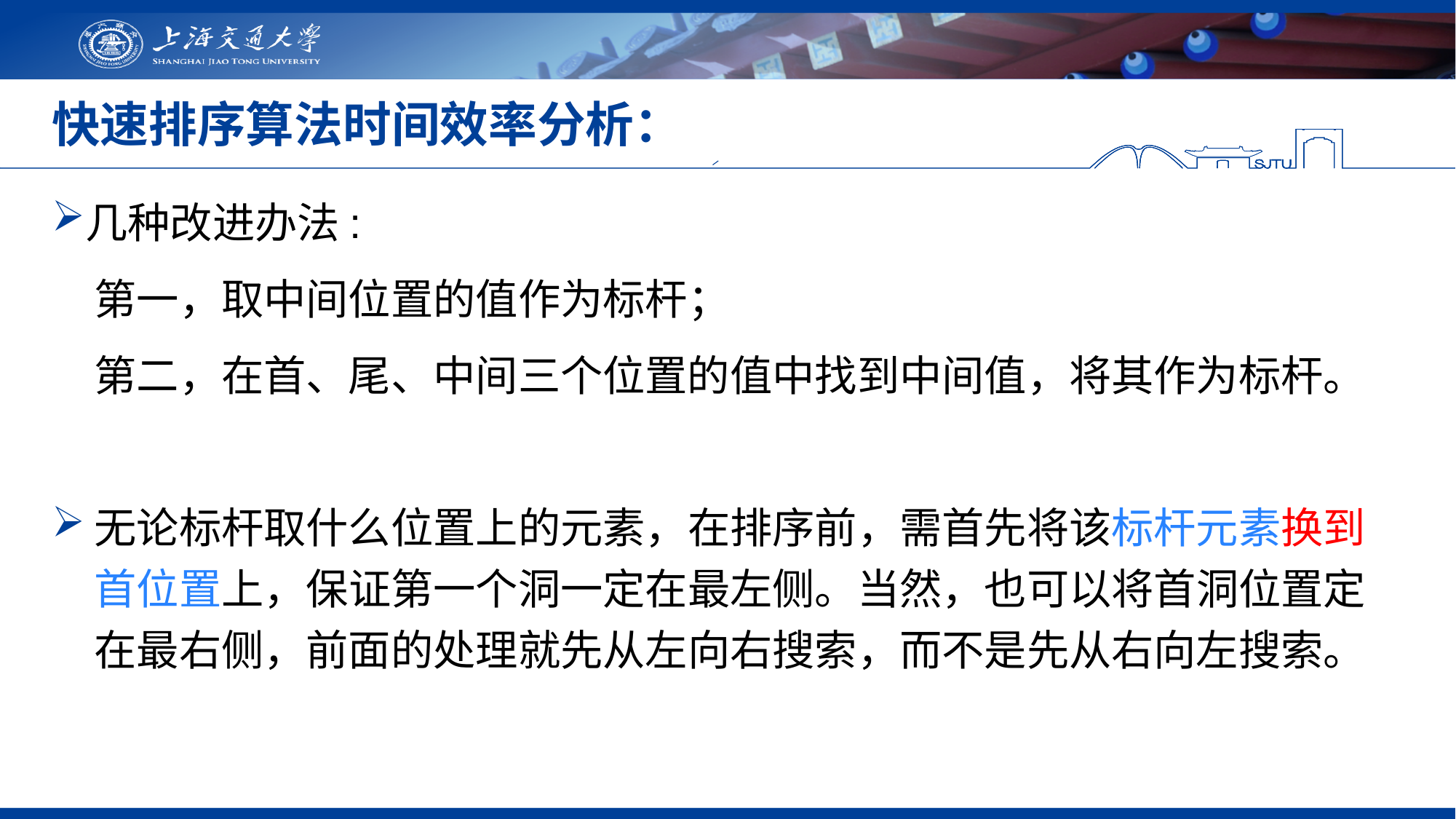

# 快速排序算法时间效率分析：
几种改进办法:
第一，取中间位置的值作为标杆；
第二，在首、尾、中间三个位置的值中找到中间值，将其作为标杆。

无论标杆取什么位置上的元素，在排序前，需首先将该标杆元素换到首位置上，保证第一个洞一定在最左侧。当然，也可以将首洞位置定在最右侧，前面的处理就先从左向右搜索，而不是先从右向左搜索。